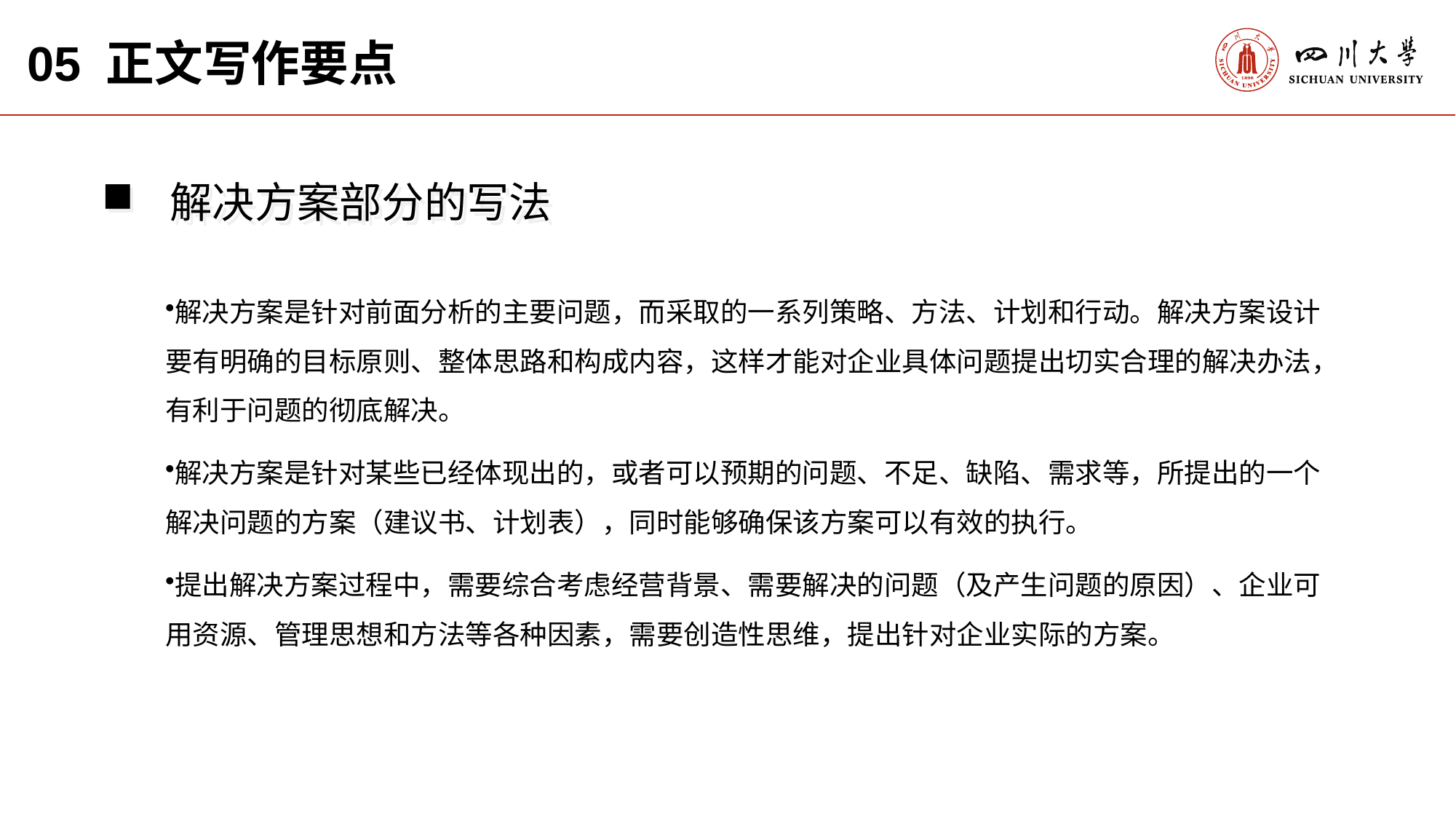

05 正文写作要点
解决方案部分的写法
解决方案是针对前面分析的主要问题，而采取的一系列策略、方法、计划和行动。解决方案设计要有明确的目标原则、整体思路和构成内容，这样才能对企业具体问题提出切实合理的解决办法，有利于问题的彻底解决。
解决方案是针对某些已经体现出的，或者可以预期的问题、不足、缺陷、需求等，所提出的一个解决问题的方案（建议书、计划表），同时能够确保该方案可以有效的执行。
提出解决方案过程中，需要综合考虑经营背景、需要解决的问题（及产生问题的原因）、企业可用资源、管理思想和方法等各种因素，需要创造性思维，提出针对企业实际的方案。